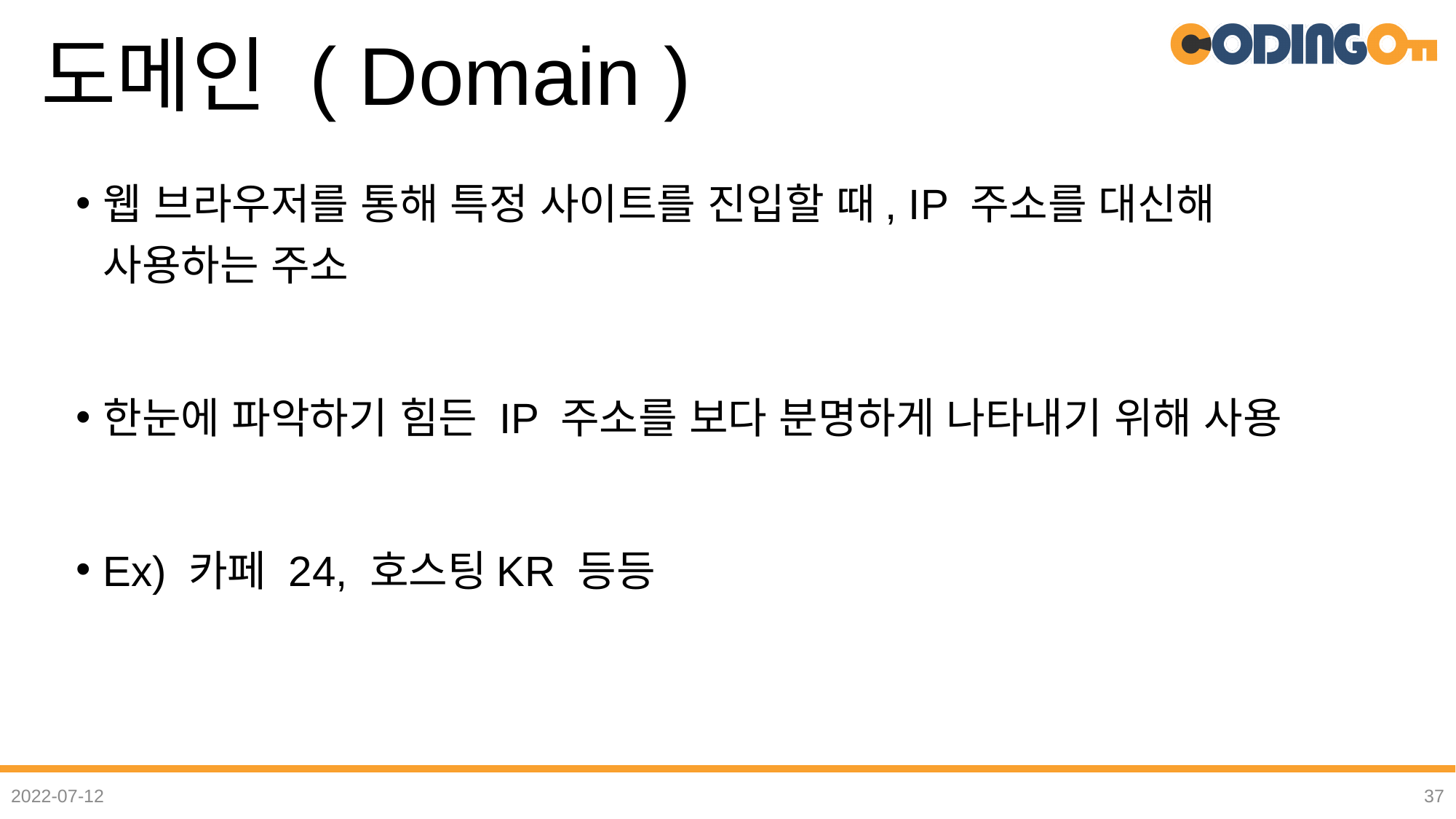

# 도메인 ( Domain )
웹 브라우저를 통해 특정 사이트를 진입할 때, IP 주소를 대신해 사용하는 주소

한눈에 파악하기 힘든 IP 주소를 보다 분명하게 나타내기 위해 사용

Ex) 카페 24, 호스팅KR 등등
2022-07-12
37